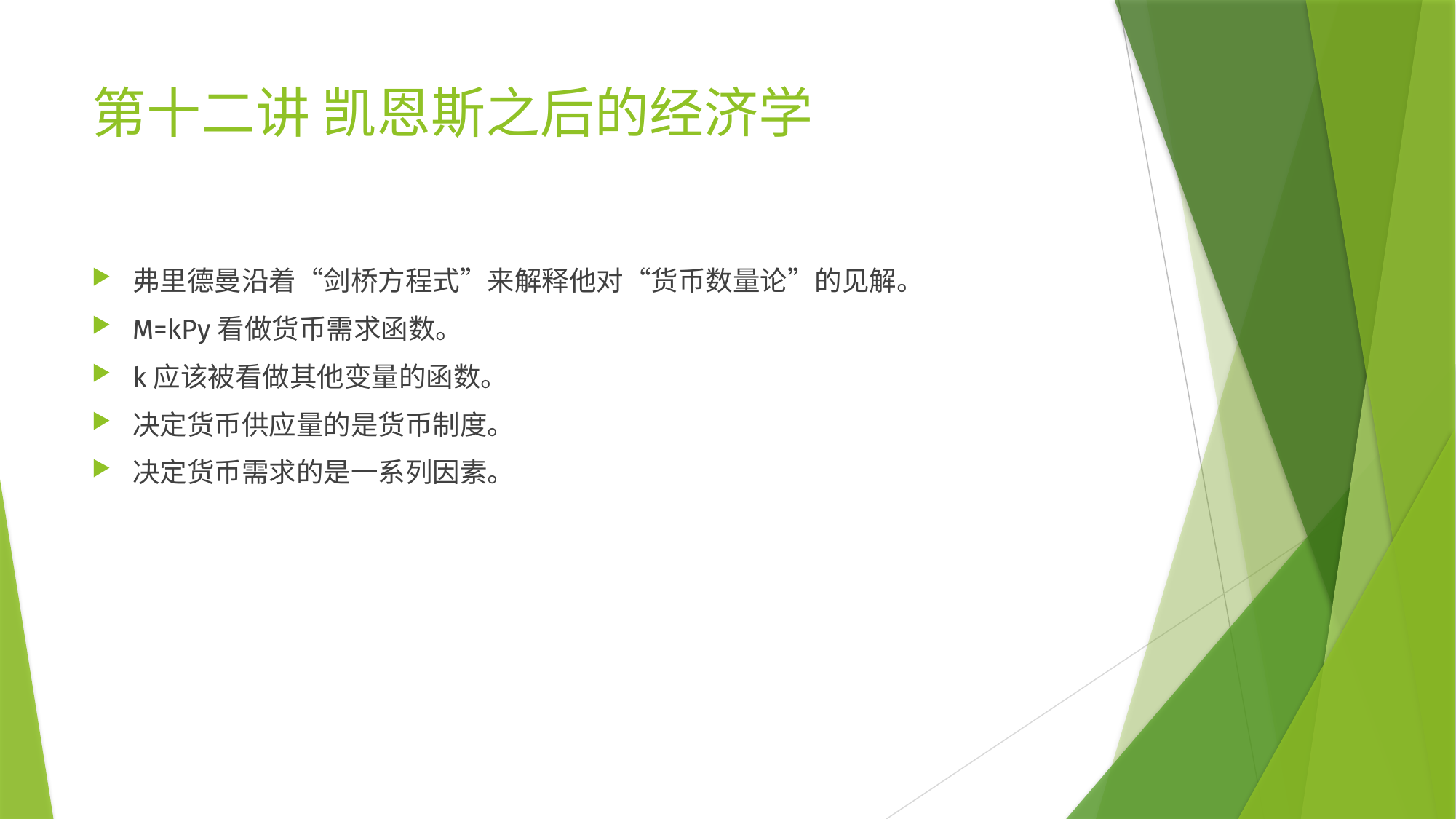

# 第十二讲 凯恩斯之后的经济学
弗里德曼沿着“剑桥方程式”来解释他对“货币数量论”的见解。
M=kPy看做货币需求函数。
k应该被看做其他变量的函数。
决定货币供应量的是货币制度。
决定货币需求的是一系列因素。